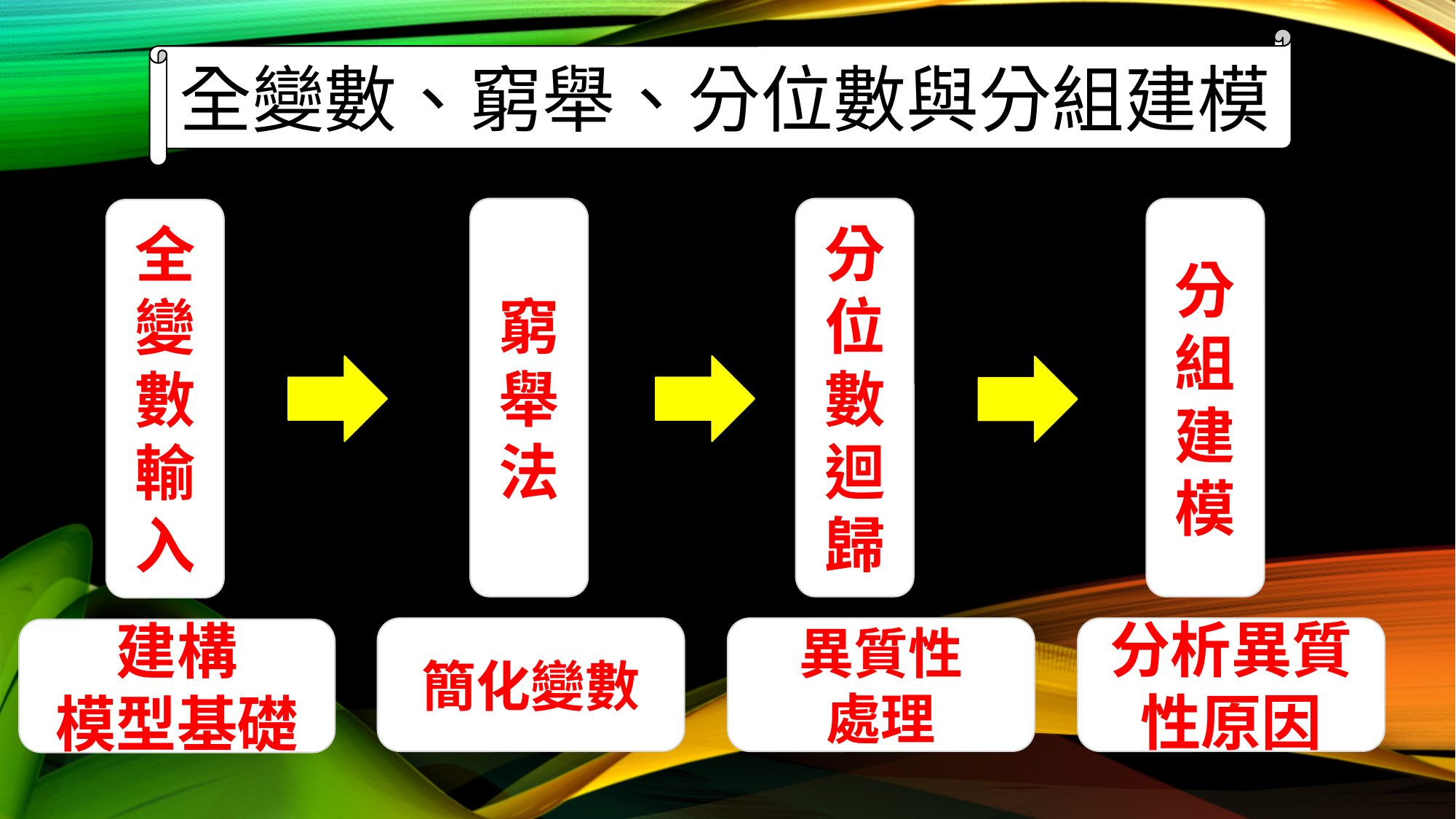

全變數、窮舉、分位數與分組建模
窮舉法

簡化變數
分位數迴歸

異質性
處理
分組建模

分析異質性原因
全變數輸入
建構
模型基礎